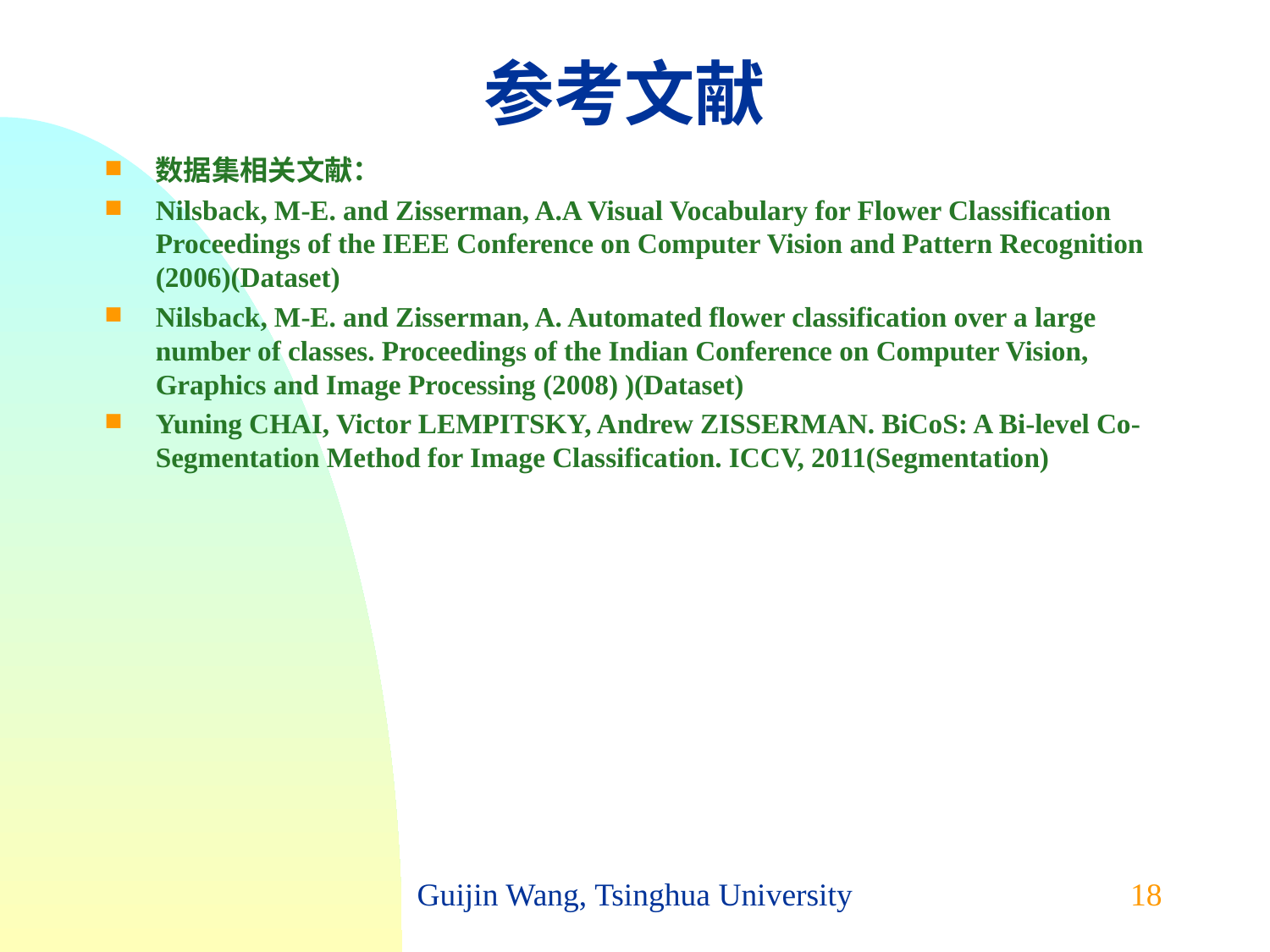

# 参考文献
数据集相关文献：
Nilsback, M-E. and Zisserman, A.A Visual Vocabulary for Flower Classification
Proceedings of the IEEE Conference on Computer Vision and Pattern Recognition (2006)(Dataset)
Nilsback, M-E. and Zisserman, A. Automated flower classification over a large number of classes. Proceedings of the Indian Conference on Computer Vision, Graphics and Image Processing (2008) )(Dataset)
Yuning CHAI, Victor LEMPITSKY, Andrew ZISSERMAN. BiCoS: A Bi-level Co-Segmentation Method for Image Classification. ICCV, 2011(Segmentation)
Guijin Wang, Tsinghua University
18